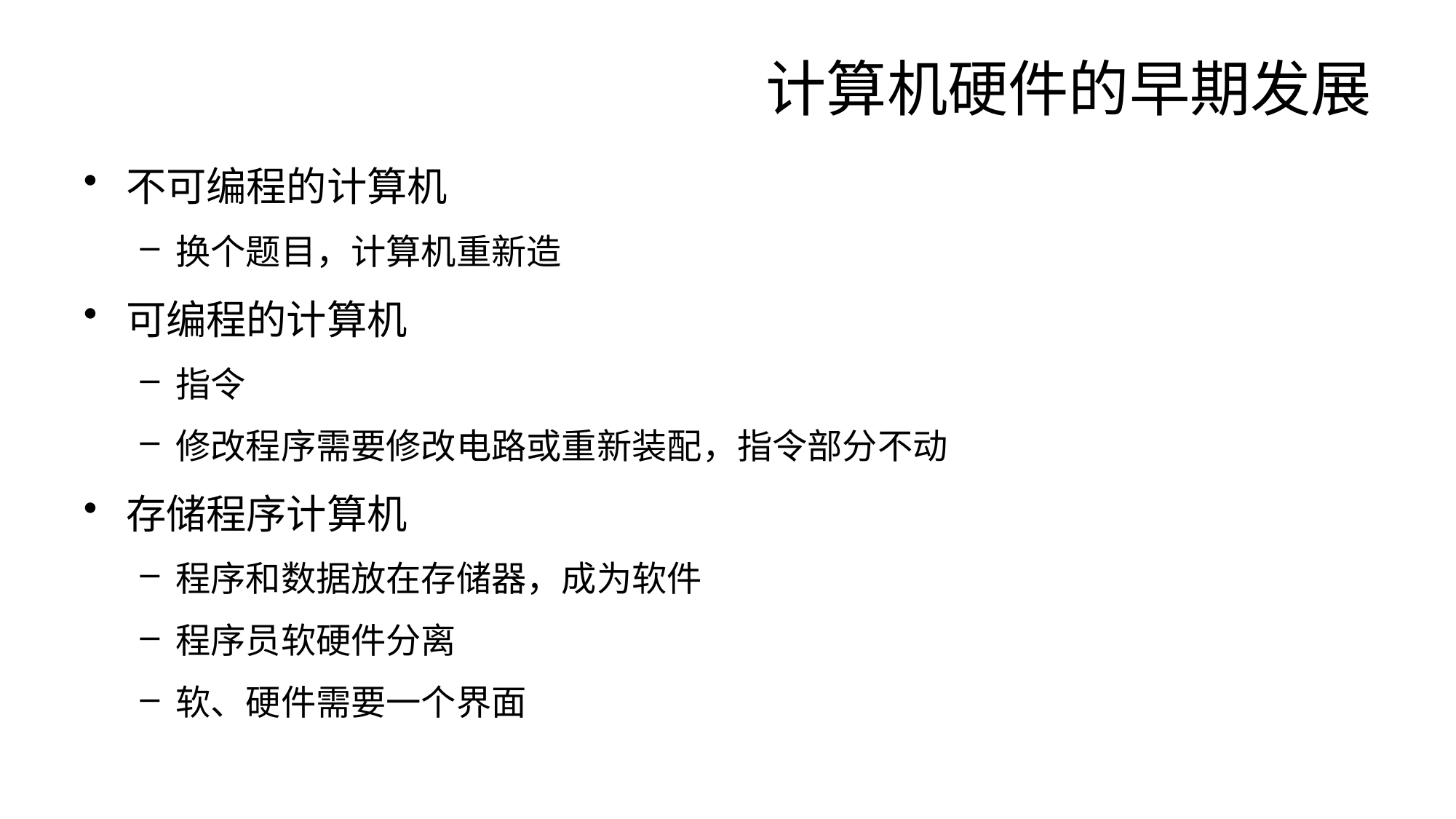

# 计算机硬件的早期发展
不可编程的计算机
换个题目，计算机重新造
可编程的计算机
指令
修改程序需要修改电路或重新装配，指令部分不动
存储程序计算机
程序和数据放在存储器，成为软件
程序员软硬件分离
软、硬件需要一个界面